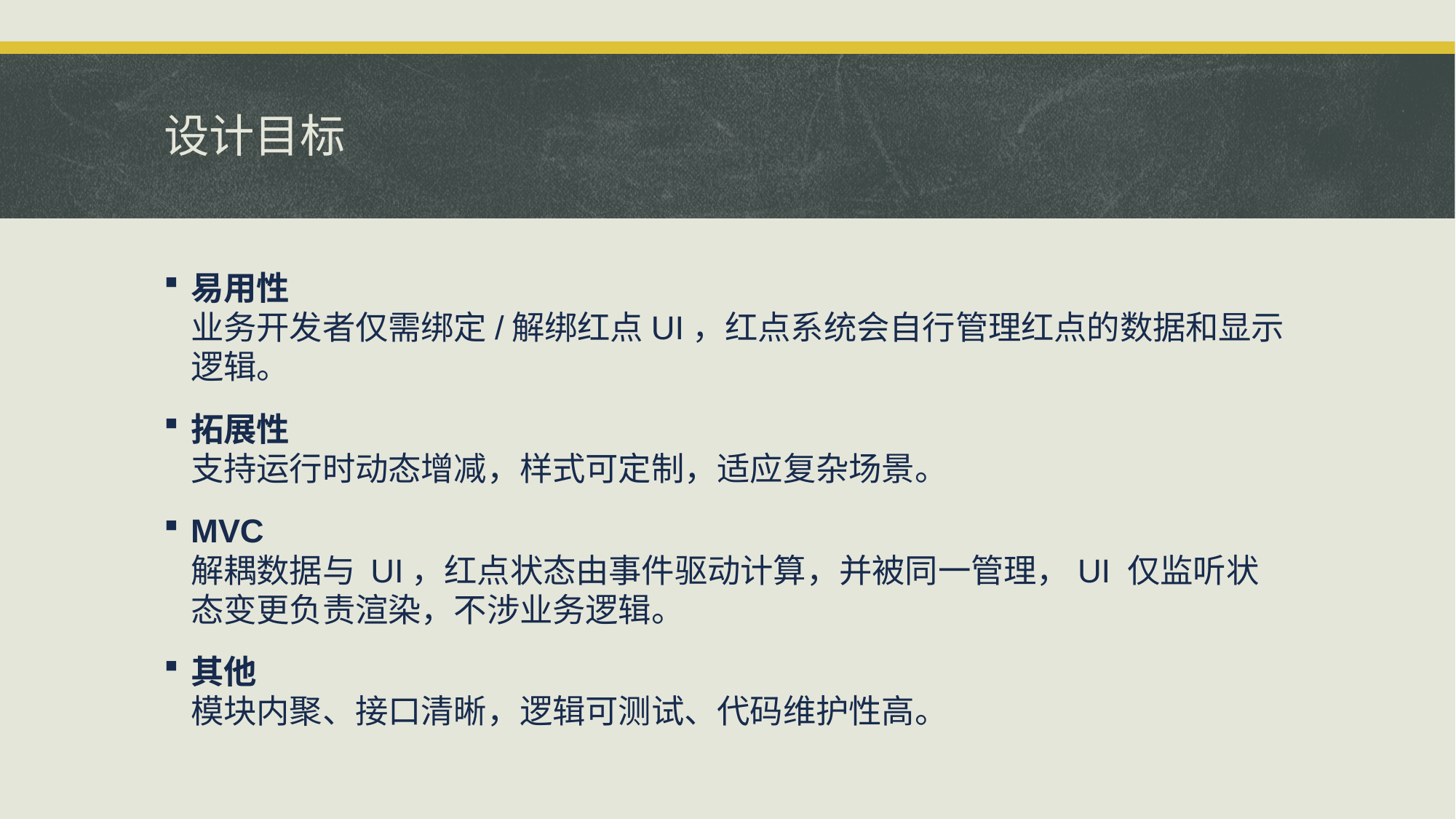

# 设计目标
易用性
业务开发者仅需绑定/解绑红点UI，红点系统会自行管理红点的数据和显示逻辑。
拓展性
支持运行时动态增减，样式可定制，适应复杂场景。
MVC
解耦数据与 UI，红点状态由事件驱动计算，并被同一管理，UI 仅监听状态变更负责渲染，不涉业务逻辑。
其他
模块内聚、接口清晰，逻辑可测试、代码维护性高。